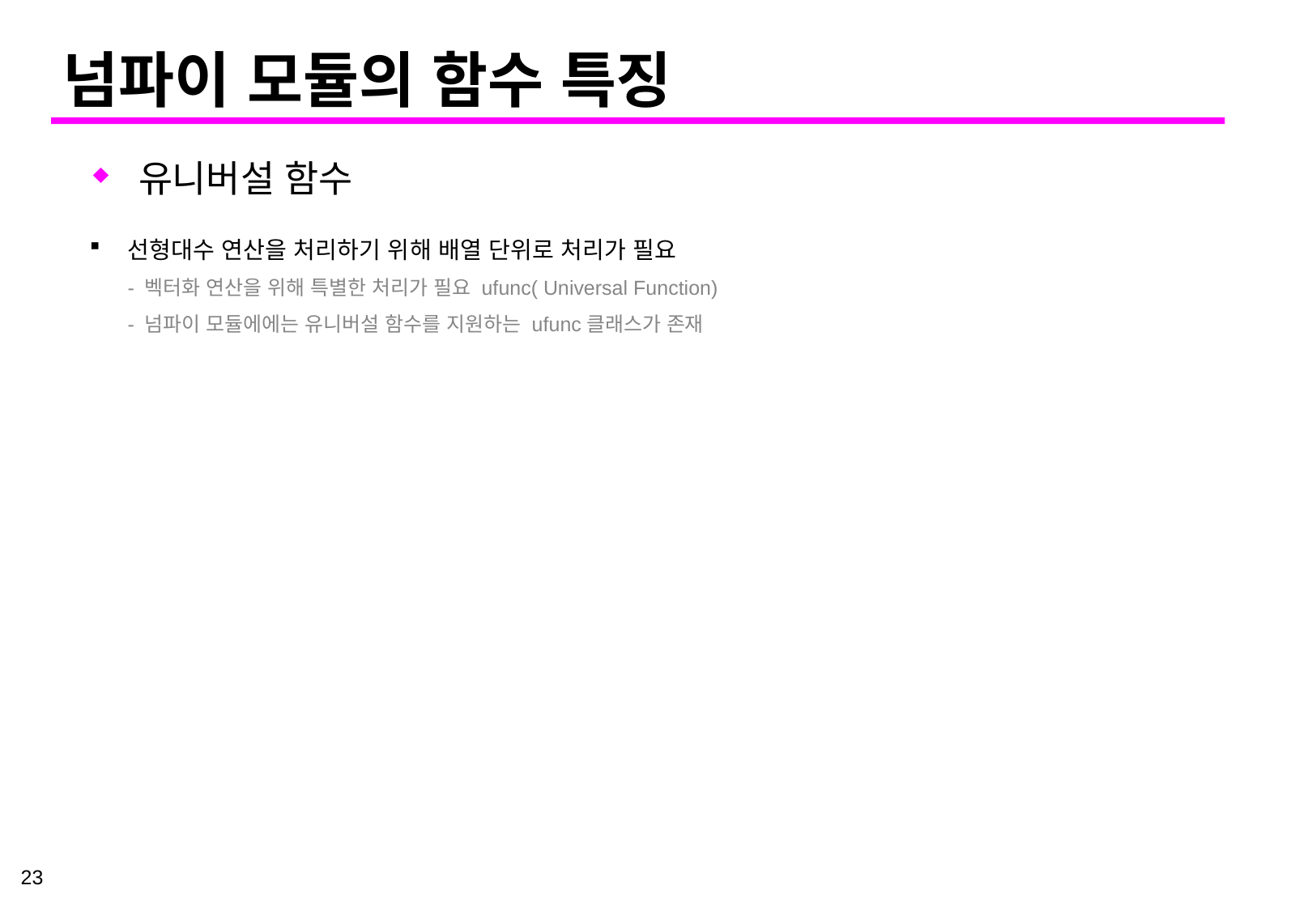

# 넘파이 모듈의 함수 특징
유니버설 함수
선형대수 연산을 처리하기 위해 배열 단위로 처리가 필요
- 벡터화 연산을 위해 특별한 처리가 필요 ufunc( Universal Function)
- 넘파이 모듈에에는 유니버설 함수를 지원하는 ufunc클래스가 존재
23